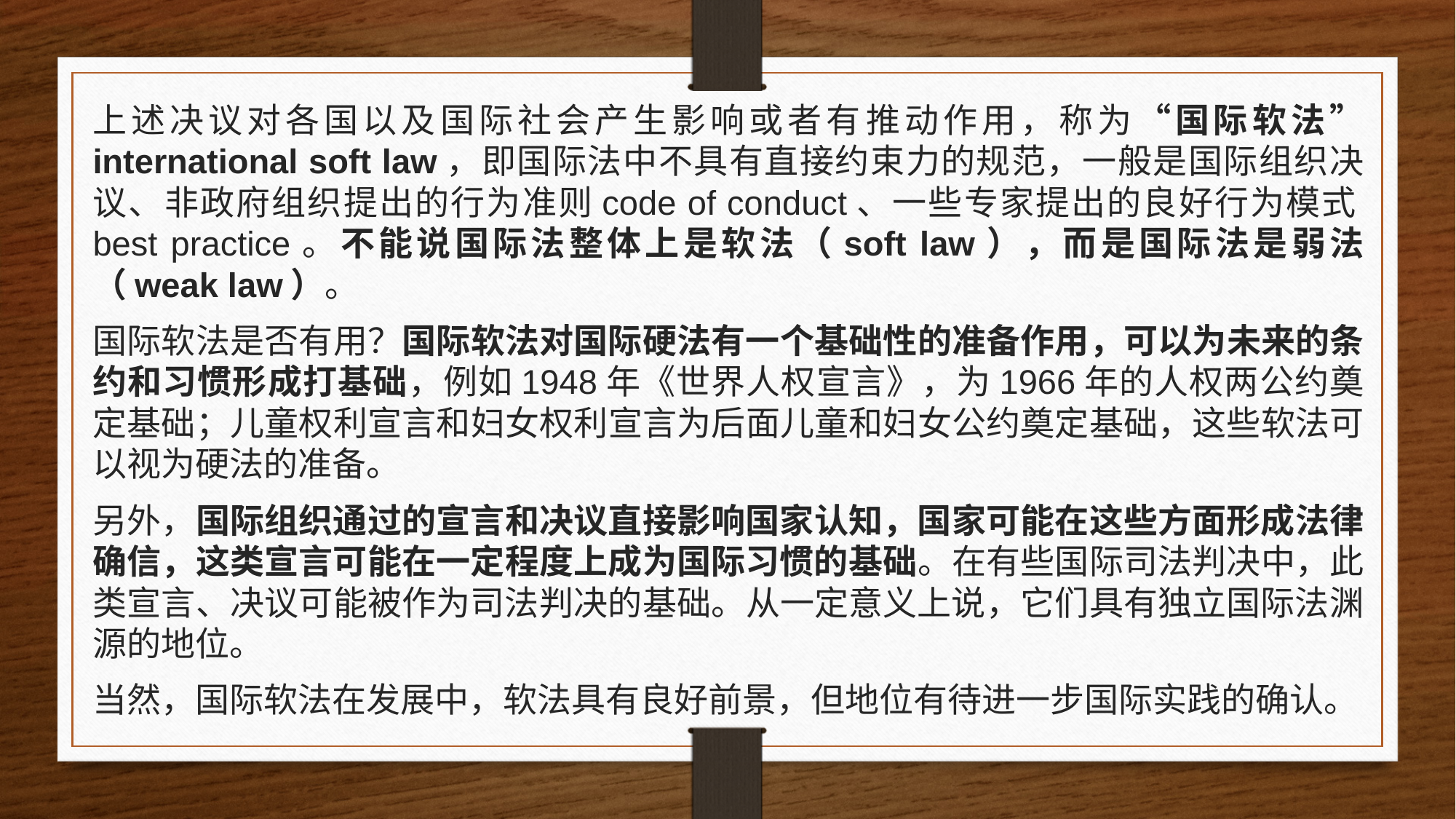

上述决议对各国以及国际社会产生影响或者有推动作用，称为“国际软法” international soft law，即国际法中不具有直接约束力的规范，一般是国际组织决议、非政府组织提出的行为准则code of conduct、一些专家提出的良好行为模式best practice。不能说国际法整体上是软法（soft law），而是国际法是弱法（weak law）。
国际软法是否有用？国际软法对国际硬法有一个基础性的准备作用，可以为未来的条约和习惯形成打基础，例如1948年《世界人权宣言》，为1966年的人权两公约奠定基础；儿童权利宣言和妇女权利宣言为后面儿童和妇女公约奠定基础，这些软法可以视为硬法的准备。
另外，国际组织通过的宣言和决议直接影响国家认知，国家可能在这些方面形成法律确信，这类宣言可能在一定程度上成为国际习惯的基础。在有些国际司法判决中，此类宣言、决议可能被作为司法判决的基础。从一定意义上说，它们具有独立国际法渊源的地位。
当然，国际软法在发展中，软法具有良好前景，但地位有待进一步国际实践的确认。